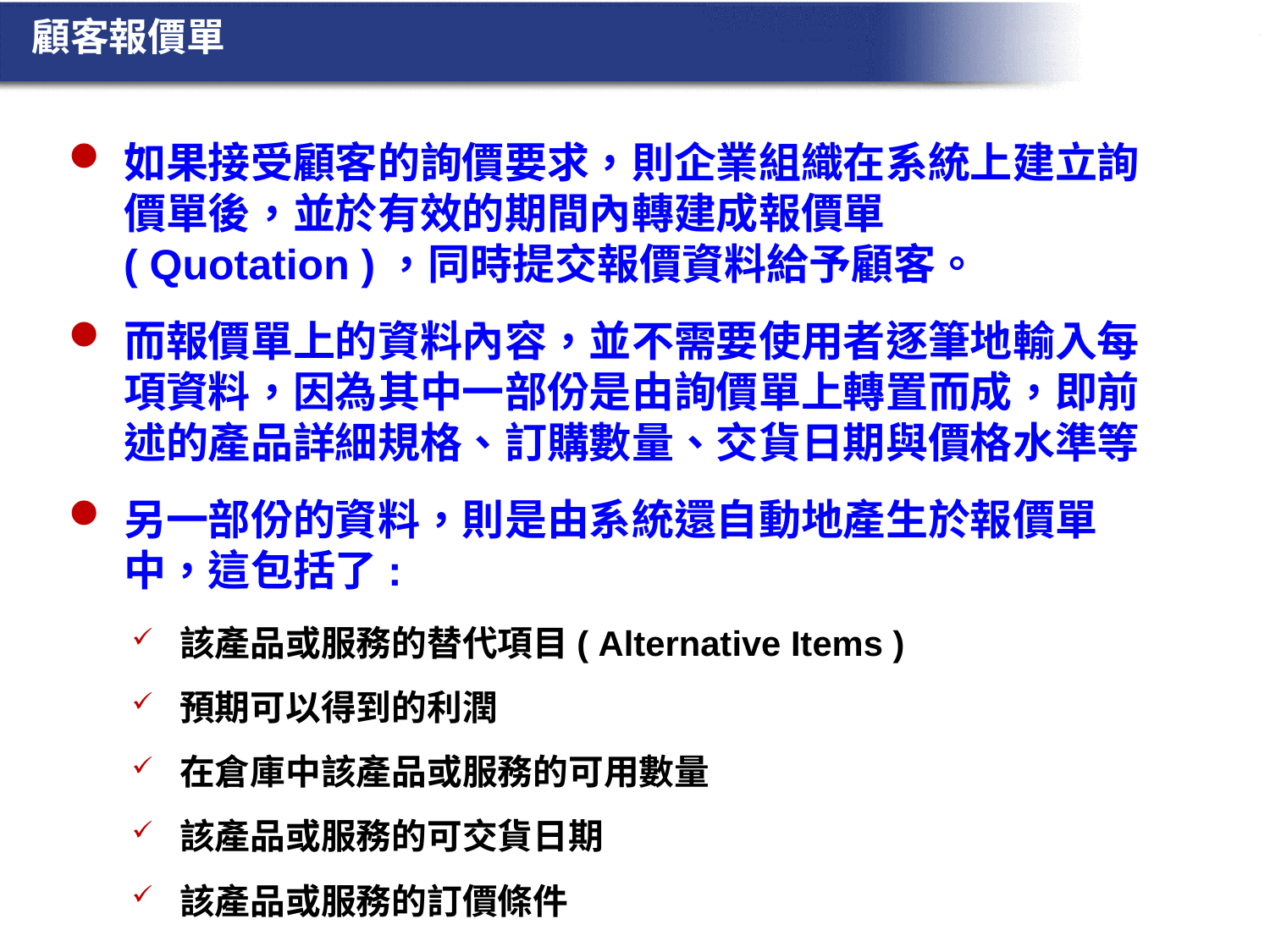

顧客報價單
如果接受顧客的詢價要求，則企業組織在系統上建立詢價單後，並於有效的期間內轉建成報價單( Quotation )，同時提交報價資料給予顧客。
而報價單上的資料內容，並不需要使用者逐筆地輸入每項資料，因為其中一部份是由詢價單上轉置而成，即前述的產品詳細規格、訂購數量、交貨日期與價格水準等
另一部份的資料，則是由系統還自動地產生於報價單中，這包括了:
該產品或服務的替代項目( Alternative Items )
預期可以得到的利潤
在倉庫中該產品或服務的可用數量
該產品或服務的可交貨日期
該產品或服務的訂價條件